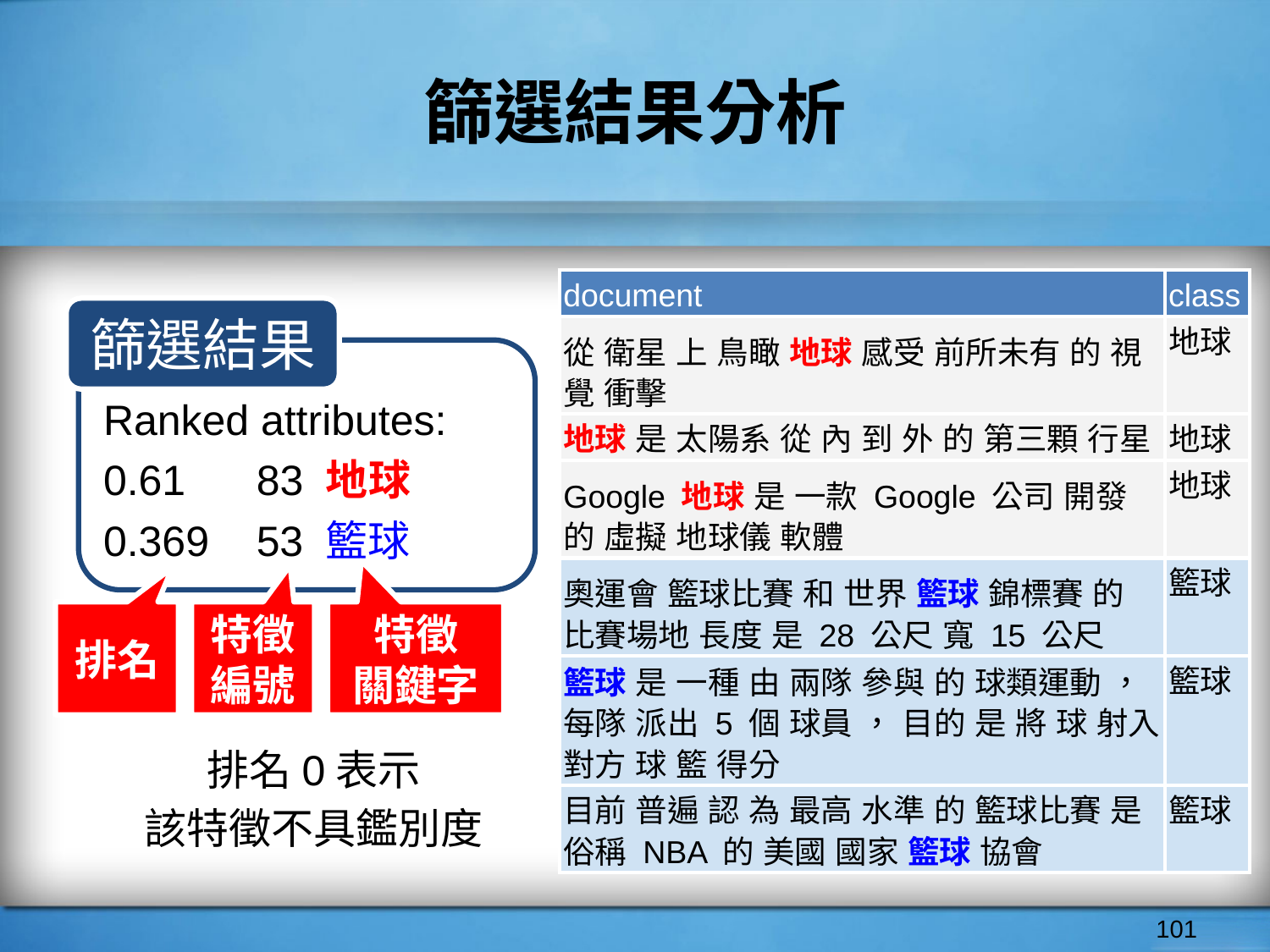

篩選結果分析
| document | class |
| --- | --- |
| 從 衛星 上 鳥瞰 地球 感受 前所未有 的 視覺 衝擊 | 地球 |
| 地球 是 太陽系 從 內 到 外 的 第三顆 行星 | 地球 |
| Google 地球 是 一款 Google 公司 開發 的 虛擬 地球儀 軟體 | 地球 |
| 奧運會 籃球比賽 和 世界 籃球 錦標賽 的 比賽場地 長度 是 28 公尺 寬 15 公尺 | 籃球 |
| 籃球 是 一種 由 兩隊 參與 的 球類運動 ， 每隊 派出 5 個 球員 ， 目的 是 將 球 射入 對方 球 籃 得分 | 籃球 |
| 目前 普遍 認 為 最高 水準 的 籃球比賽 是 俗稱 NBA 的 美國 國家 籃球 協會 | 籃球 |
篩選結果
Ranked attributes:
0.61      83 地球
0.369    53 籃球
排名
特徵
編號
特徵
關鍵字
排名0表示
該特徵不具鑑別度
101